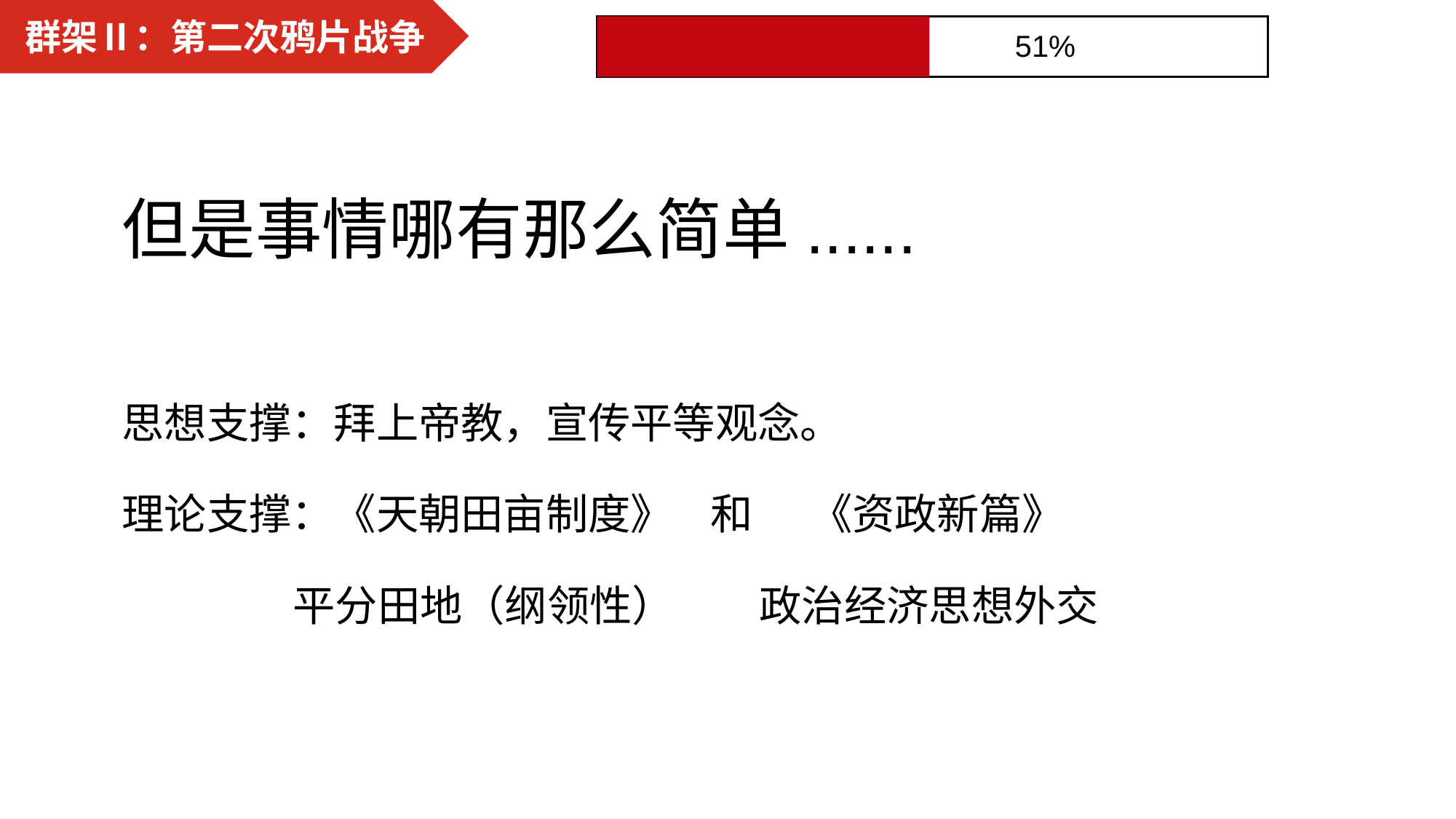

群架Ⅱ：第二次鸦片战争

51%
# 但是事情哪有那么简单......
思想支撑：拜上帝教，宣传平等观念。
理论支撑：《天朝田亩制度》    和      《资政新篇》
                 平分田地（纲领性）         政治经济思想外交